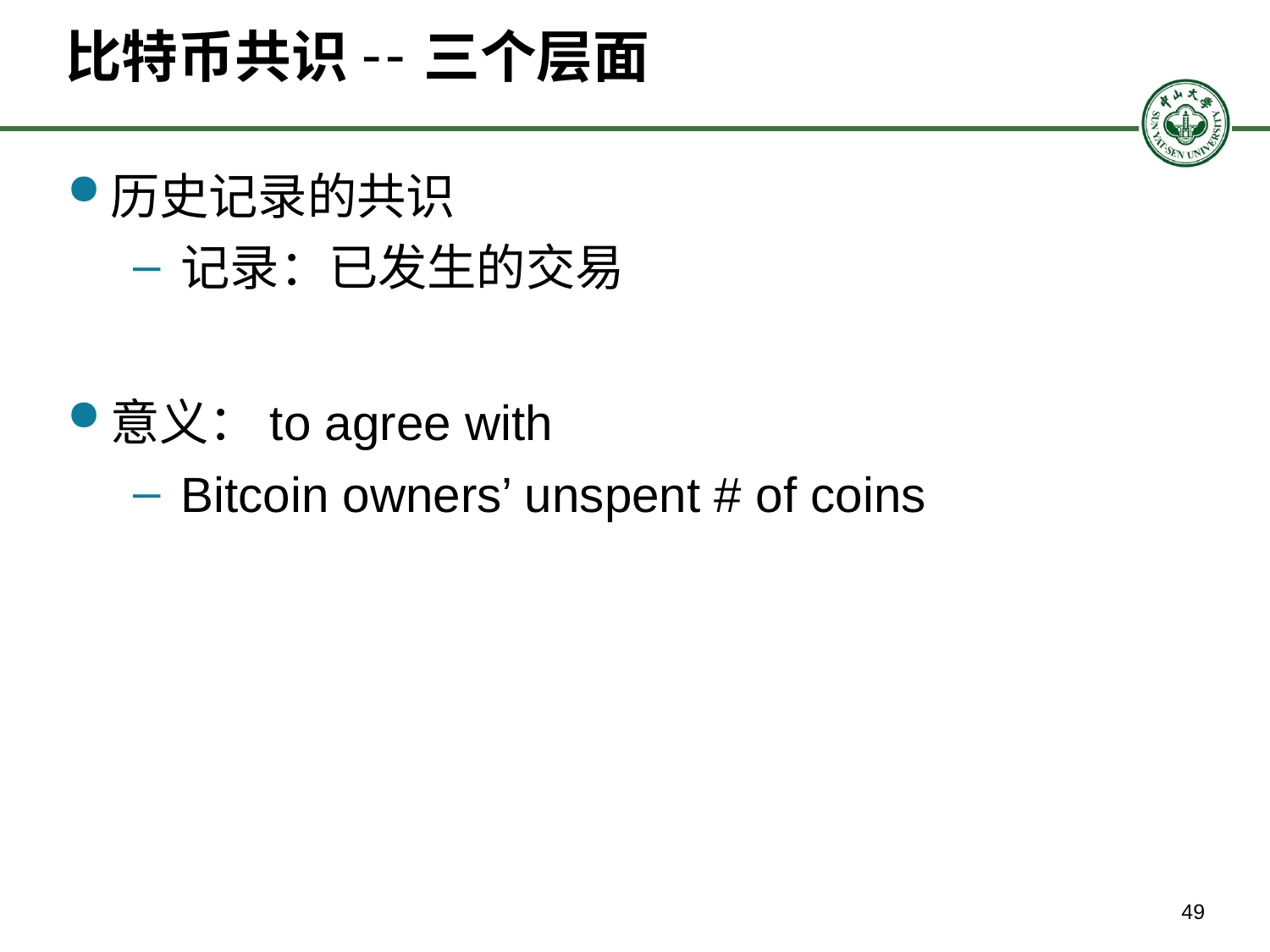

# 比特币共识--三个层面
历史记录的共识
记录：已发生的交易

意义：to agree with
Bitcoin owners’ unspent # of coins